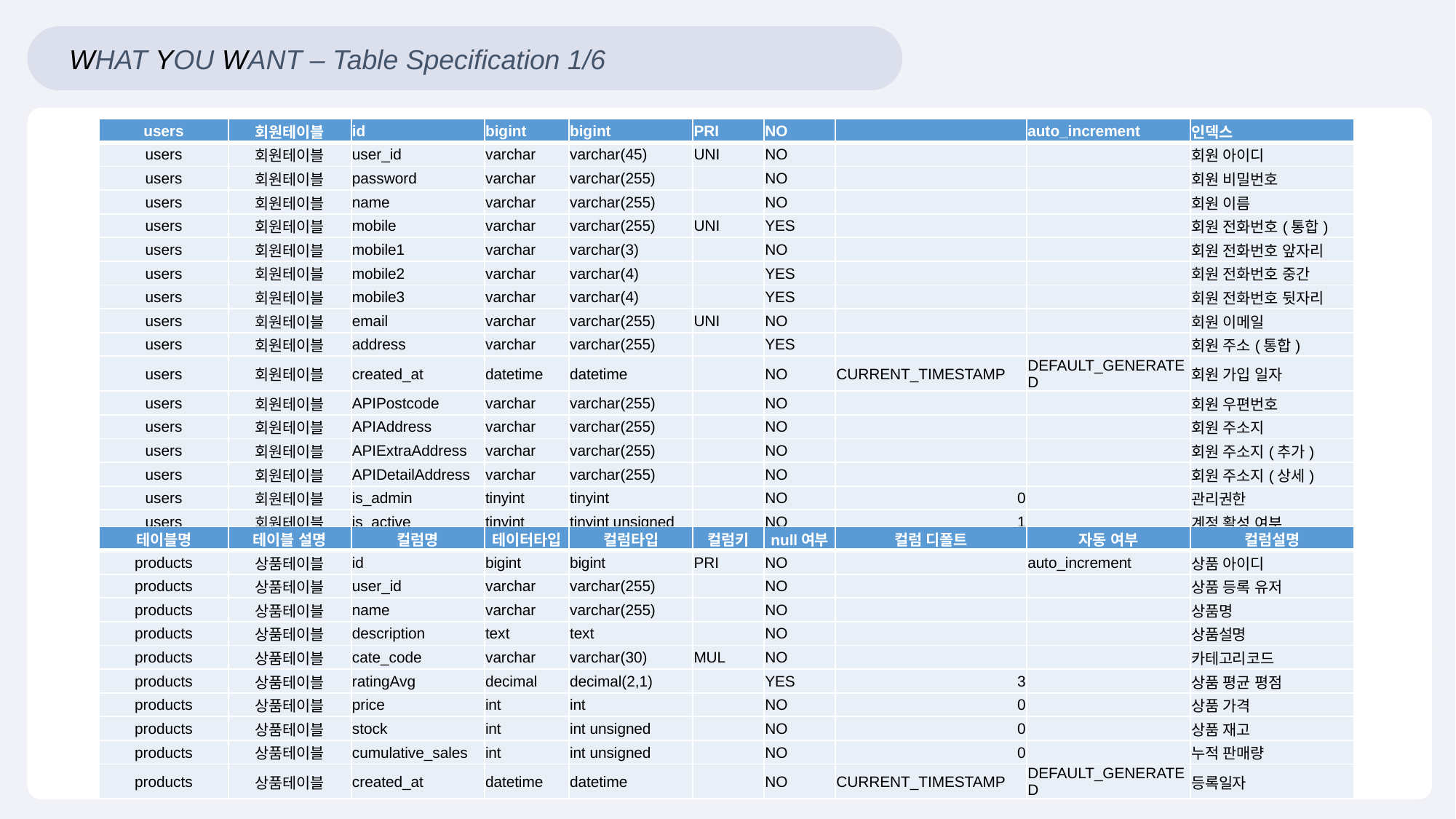

WHAT YOU WANT – Table Specification 1/6

| users | 회원테이블 | id | bigint | bigint | PRI | NO |  | auto\_increment | 인덱스 |
| --- | --- | --- | --- | --- | --- | --- | --- | --- | --- |
| users | 회원테이블 | user\_id | varchar | varchar(45) | UNI | NO |  |  | 회원 아이디 |
| users | 회원테이블 | password | varchar | varchar(255) |  | NO |  |  | 회원 비밀번호 |
| users | 회원테이블 | name | varchar | varchar(255) |  | NO |  |  | 회원 이름 |
| users | 회원테이블 | mobile | varchar | varchar(255) | UNI | YES |  |  | 회원 전화번호(통합) |
| users | 회원테이블 | mobile1 | varchar | varchar(3) |  | NO |  |  | 회원 전화번호 앞자리 |
| users | 회원테이블 | mobile2 | varchar | varchar(4) |  | YES |  |  | 회원 전화번호 중간 |
| users | 회원테이블 | mobile3 | varchar | varchar(4) |  | YES |  |  | 회원 전화번호 뒷자리 |
| users | 회원테이블 | email | varchar | varchar(255) | UNI | NO |  |  | 회원 이메일 |
| users | 회원테이블 | address | varchar | varchar(255) |  | YES |  |  | 회원 주소(통합) |
| users | 회원테이블 | created\_at | datetime | datetime |  | NO | CURRENT\_TIMESTAMP | DEFAULT\_GENERATED | 회원 가입 일자 |
| users | 회원테이블 | APIPostcode | varchar | varchar(255) |  | NO |  |  | 회원 우편번호 |
| users | 회원테이블 | APIAddress | varchar | varchar(255) |  | NO |  |  | 회원 주소지 |
| users | 회원테이블 | APIExtraAddress | varchar | varchar(255) |  | NO |  |  | 회원 주소지(추가) |
| users | 회원테이블 | APIDetailAddress | varchar | varchar(255) |  | NO |  |  | 회원 주소지(상세) |
| users | 회원테이블 | is\_admin | tinyint | tinyint |  | NO | 0 |  | 관리권한 |
| users | 회원테이블 | is\_active | tinyint | tinyint unsigned |  | NO | 1 |  | 계정 활성 여부 |

| 테이블명 | 테이블 설명 | 컬럼명 | 테이터타입 | 컬럼타입 | 컬럼키 | null여부 | 컬럼 디폴트 | 자동 여부 | 컬럼설명 |
| --- | --- | --- | --- | --- | --- | --- | --- | --- | --- |
| products | 상품테이블 | id | bigint | bigint | PRI | NO |  | auto\_increment | 상품 아이디 |
| products | 상품테이블 | user\_id | varchar | varchar(255) |  | NO |  |  | 상품 등록 유저 |
| products | 상품테이블 | name | varchar | varchar(255) |  | NO |  |  | 상품명 |
| products | 상품테이블 | description | text | text |  | NO |  |  | 상품설명 |
| products | 상품테이블 | cate\_code | varchar | varchar(30) | MUL | NO |  |  | 카테고리코드 |
| products | 상품테이블 | ratingAvg | decimal | decimal(2,1) |  | YES | 3 |  | 상품 평균 평점 |
| products | 상품테이블 | price | int | int |  | NO | 0 |  | 상품 가격 |
| products | 상품테이블 | stock | int | int unsigned |  | NO | 0 |  | 상품 재고 |
| products | 상품테이블 | cumulative\_sales | int | int unsigned |  | NO | 0 |  | 누적 판매량 |
| products | 상품테이블 | created\_at | datetime | datetime |  | NO | CURRENT\_TIMESTAMP | DEFAULT\_GENERATED | 등록일자 |